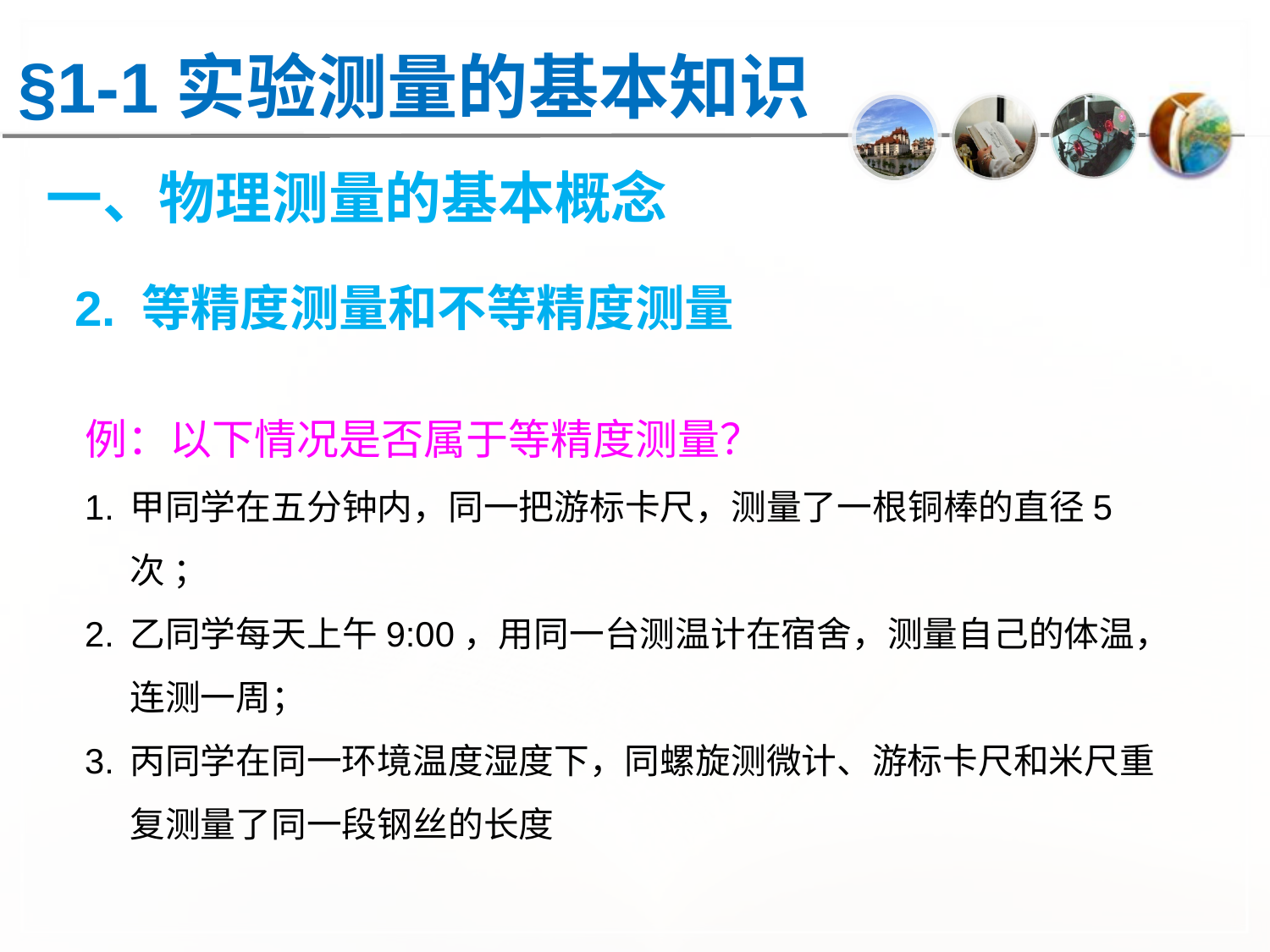

§1-1实验测量的基本知识
一、物理测量的基本概念
 2. 等精度测量和不等精度测量
例：以下情况是否属于等精度测量？
甲同学在五分钟内，同一把游标卡尺，测量了一根铜棒的直径5次 ；
乙同学每天上午9:00，用同一台测温计在宿舍，测量自己的体温，连测一周；
丙同学在同一环境温度湿度下，同螺旋测微计、游标卡尺和米尺重复测量了同一段钢丝的长度